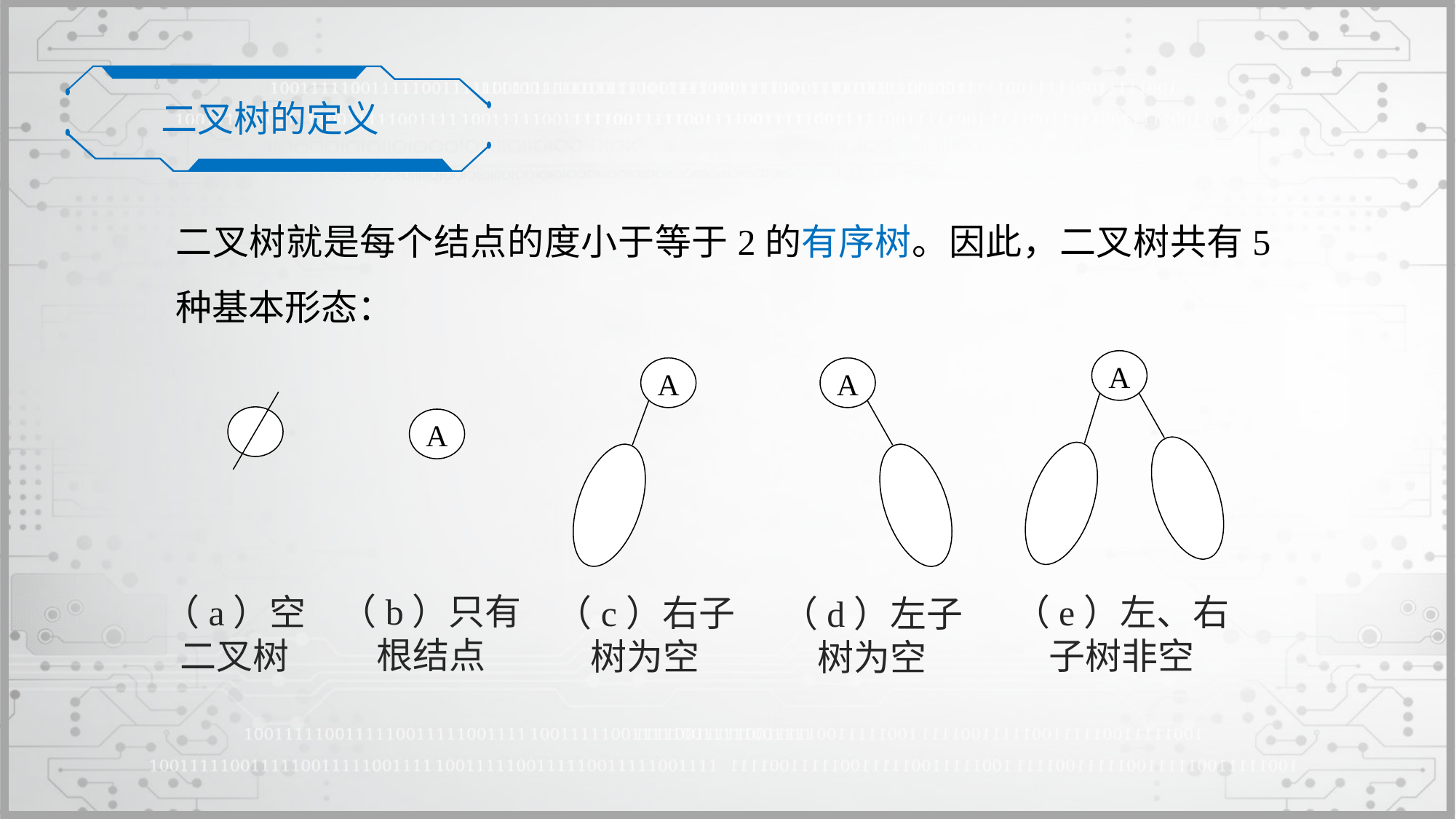

二叉树的定义
二叉树就是每个结点的度小于等于2的有序树。因此，二叉树共有5种基本形态：

A

A

A

A
（b）只有根结点
（a）空二叉树
（e）左、右子树非空
（c）右子树为空
（d）左子树为空